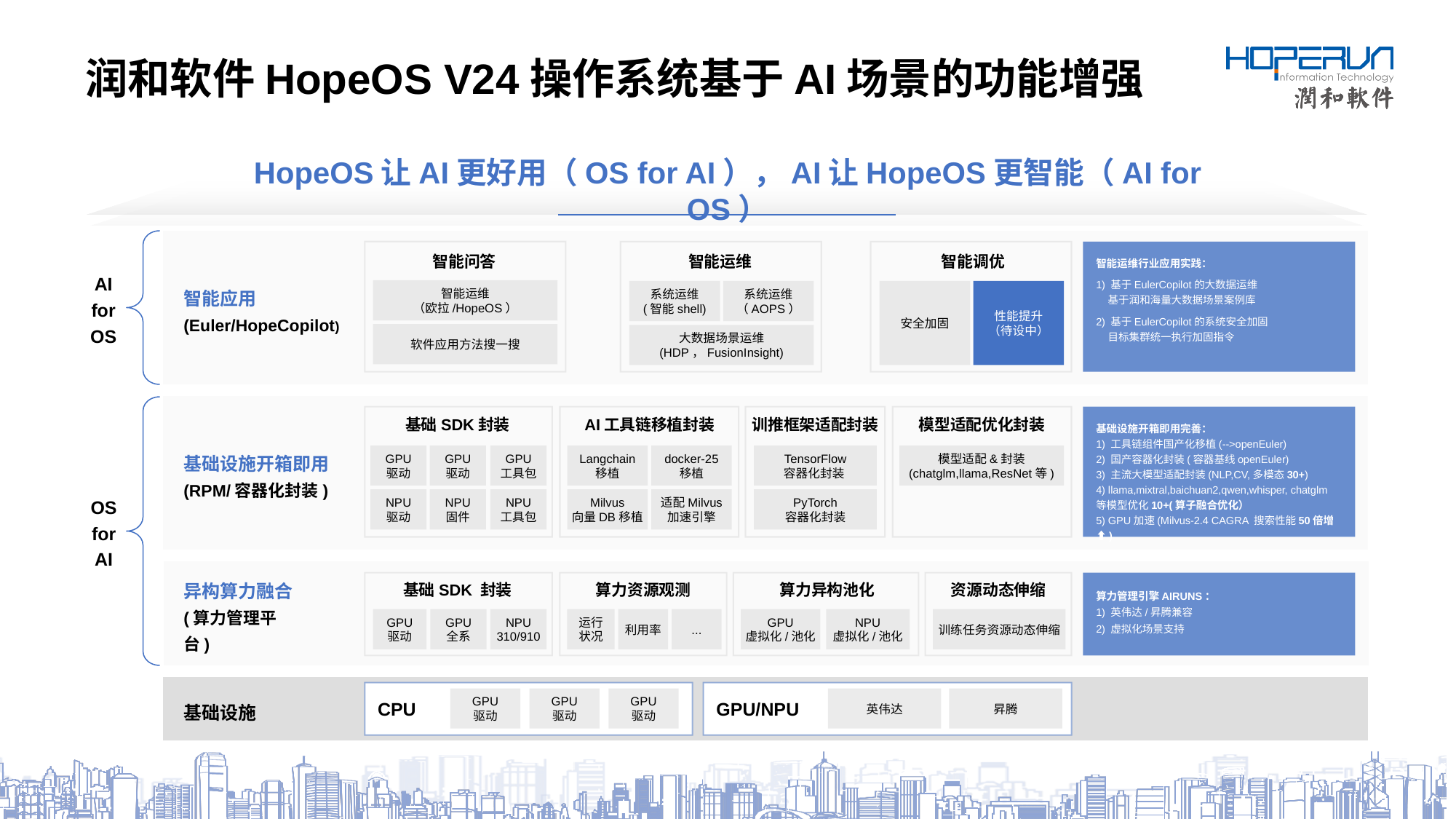

润和软件HopeOS V24操作系统基于AI场景的功能增强
HopeOS让AI更好用（OS for AI），AI让HopeOS更智能（AI for OS）

智能运维行业应用实践：
1) 基于EulerCopilot的大数据运维
    基于润和海量大数据场景案例库
2) 基于EulerCopilot的系统安全加固
    目标集群统一执行加固指令
智能问答
智能运维
智能调优
AI
for
OS
智能应用
(Euler/HopeCopilot)
智能运维
（欧拉/HopeOS）
安全加固
性能提升
（待设中）
系统运维
(智能shell)
系统运维
（AOPS）
大数据场景运维
(HDP，FusionInsight)
软件应用方法搜一搜

基础设施开箱即用完善：
1) 工具链组件国产化移植(-->openEuler)
2) 国产容器化封装(容器基线openEuler)
3) 主流大模型适配封装(NLP,CV,多模态30+)
4) llama,mixtral,baichuan2,qwen,whisper, chatglm 等模型优化10+(算子融合优化）
5) GPU加速(Milvus-2.4 CAGRA 搜索性能50倍增⬆)
基础SDK封装
AI工具链移植封装
训推框架适配封装
模型适配优化封装
GPU
驱动
GPU
驱动
GPU
工具包
Langchain
移植
docker-25
移植
TensorFlow
容器化封装
模型适配&封装
(chatglm,llama,ResNet等)
基础设施开箱即用
(RPM/容器化封装)
NPU
驱动
NPU
固件
NPU
工具包
Milvus
向量DB移植
适配Milvus
加速引擎
PyTorch
容器化封装
OS
for
AI

算力管理引擎AIRUNS：
1) 英伟达/昇腾兼容
2) 虚拟化场景支持

基础SDK 封装
算力资源观测
算力异构池化
资源动态伸缩
异构算力融合
(算力管理平台)
GPU
驱动
GPU
全系
NPU
310/910
运行
状况
利用率
...
GPU
虚拟化/池化
NPU
虚拟化/池化
训练任务资源动态伸缩

CPU
GPU/NPU
GPU
驱动
GPU
驱动
GPU
驱动
英伟达
昇腾
基础设施